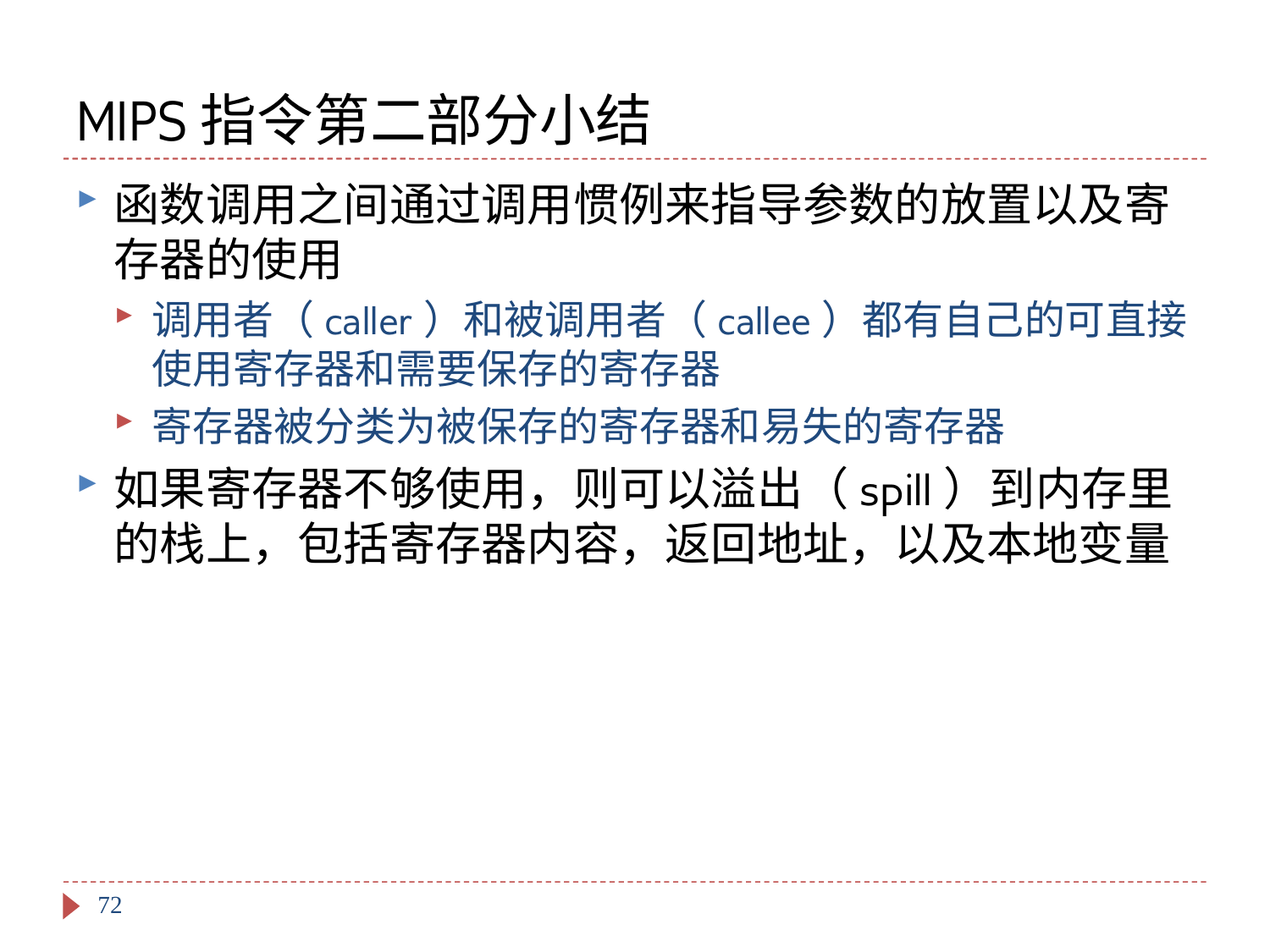

# MIPS指令第二部分小结
函数调用之间通过调用惯例来指导参数的放置以及寄存器的使用
调用者（caller）和被调用者（callee）都有自己的可直接使用寄存器和需要保存的寄存器
寄存器被分类为被保存的寄存器和易失的寄存器
如果寄存器不够使用，则可以溢出（spill）到内存里的栈上，包括寄存器内容，返回地址，以及本地变量
72